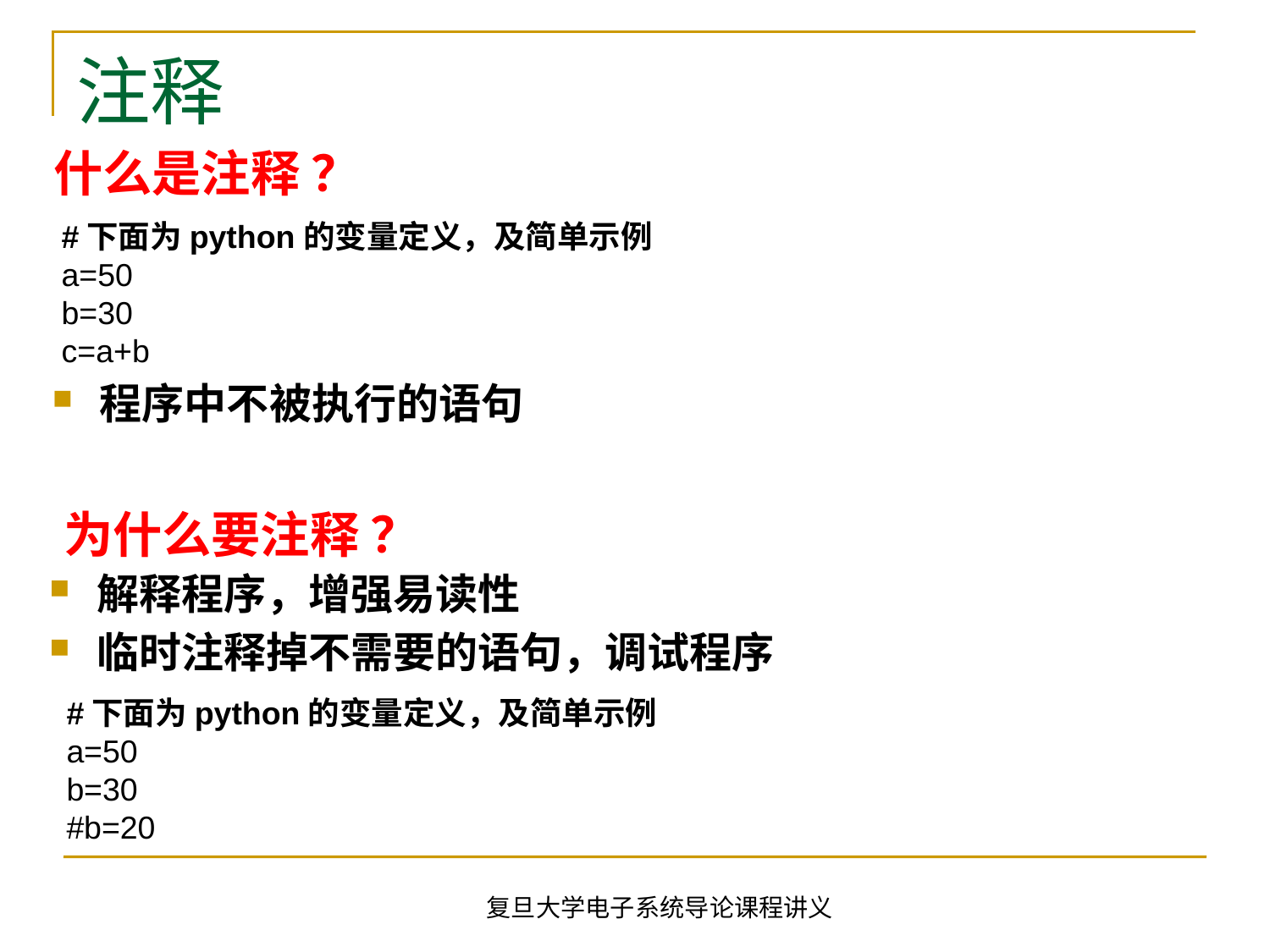

# 注释
什么是注释 ？

#下面为python的变量定义，及简单示例
a=50
b=30
c=a+b
程序中不被执行的语句

为什么要注释 ？

解释程序，增强易读性
临时注释掉不需要的语句，调试程序

#下面为python的变量定义，及简单示例
a=50
b=30
#b=20